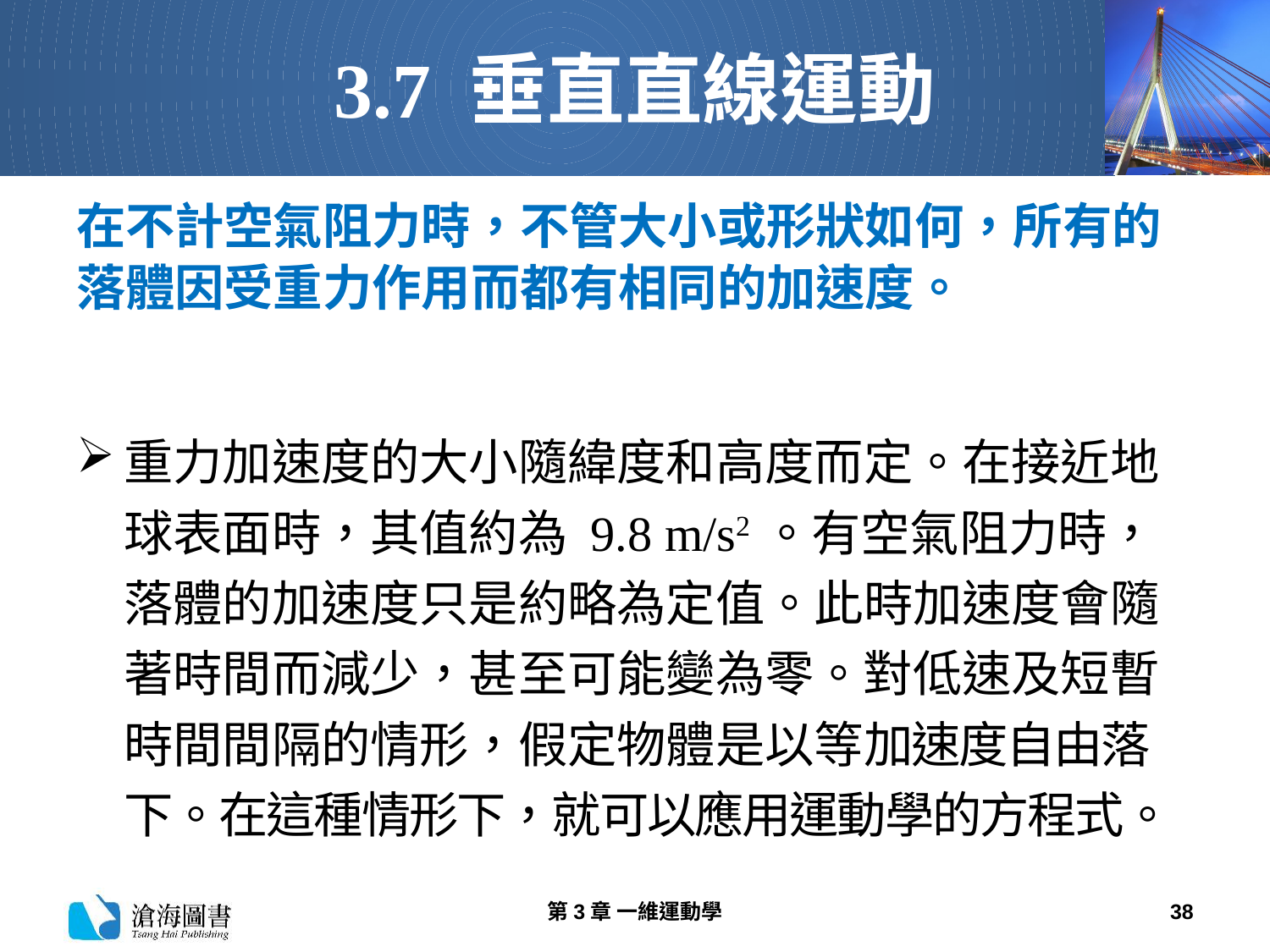

# 3.7 垂直直線運動
在不計空氣阻力時，不管大小或形狀如何，所有的落體因受重力作用而都有相同的加速度。

重力加速度的大小隨緯度和高度而定。在接近地球表面時，其值約為 9.8 m/s2。有空氣阻力時，落體的加速度只是約略為定值。此時加速度會隨著時間而減少，甚至可能變為零。對低速及短暫時間間隔的情形，假定物體是以等加速度自由落下。在這種情形下，就可以應用運動學的方程式。
第3章 一維運動學
38